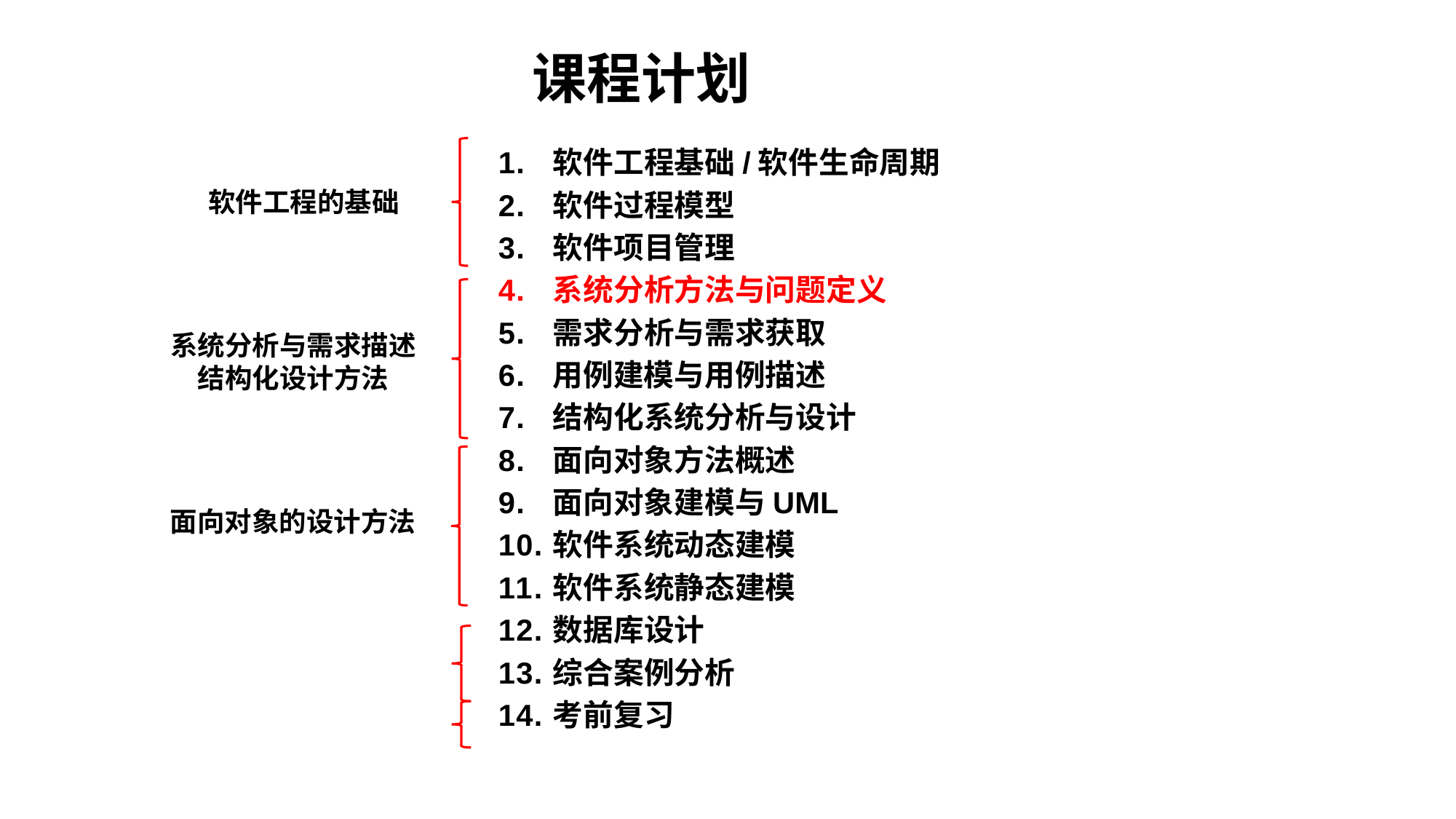

课程计划

软件工程基础/软件生命周期
软件过程模型
软件项目管理
系统分析方法与问题定义
需求分析与需求获取
用例建模与用例描述
结构化系统分析与设计
面向对象方法概述
面向对象建模与UML
软件系统动态建模
软件系统静态建模
数据库设计
综合案例分析
考前复习

软件工程的基础

系统分析与需求描述
结构化设计方法

面向对象的设计方法